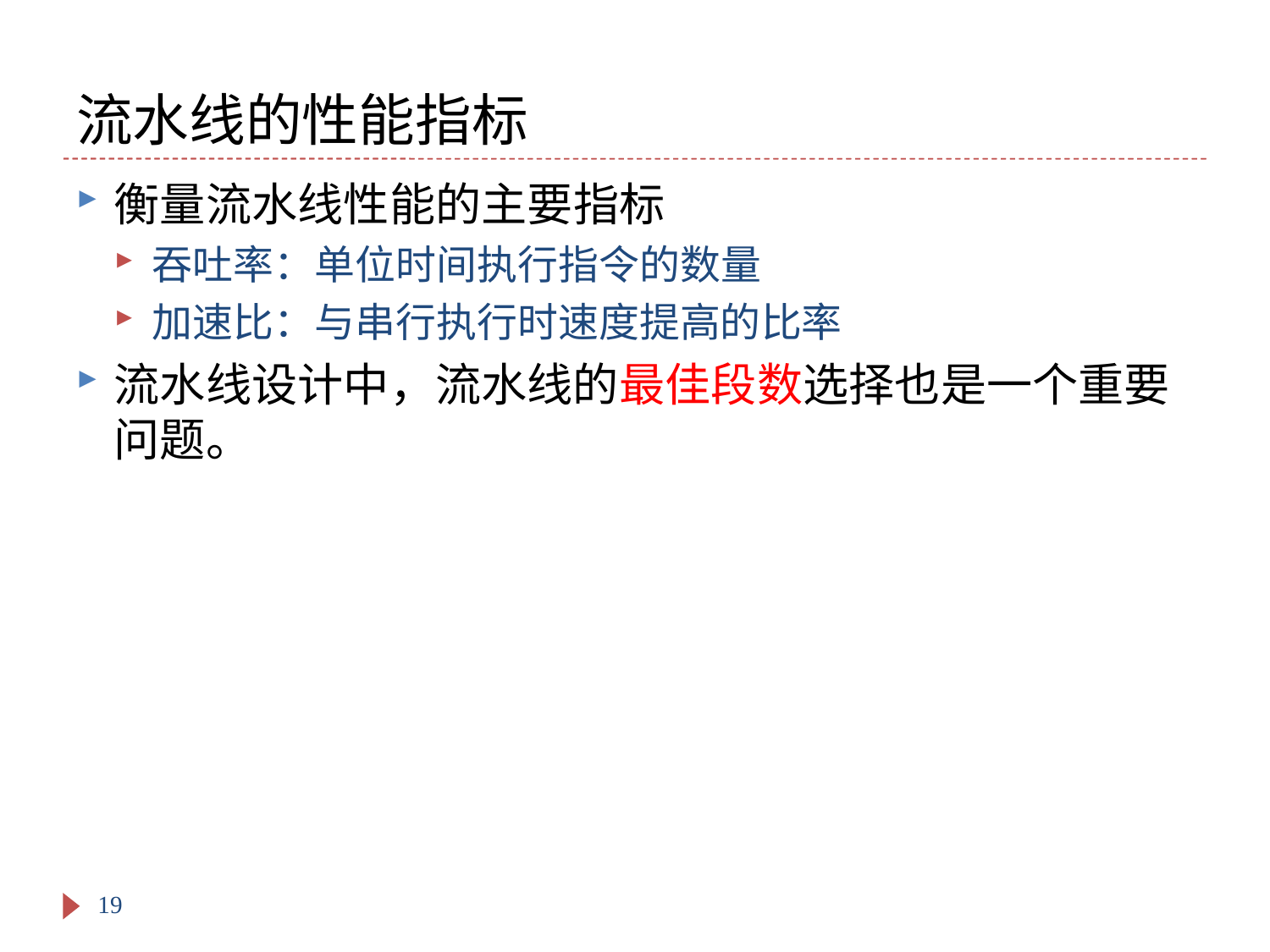

# 流水线的性能指标
衡量流水线性能的主要指标
吞吐率：单位时间执行指令的数量
加速比：与串行执行时速度提高的比率
流水线设计中，流水线的最佳段数选择也是一个重要问题。

19